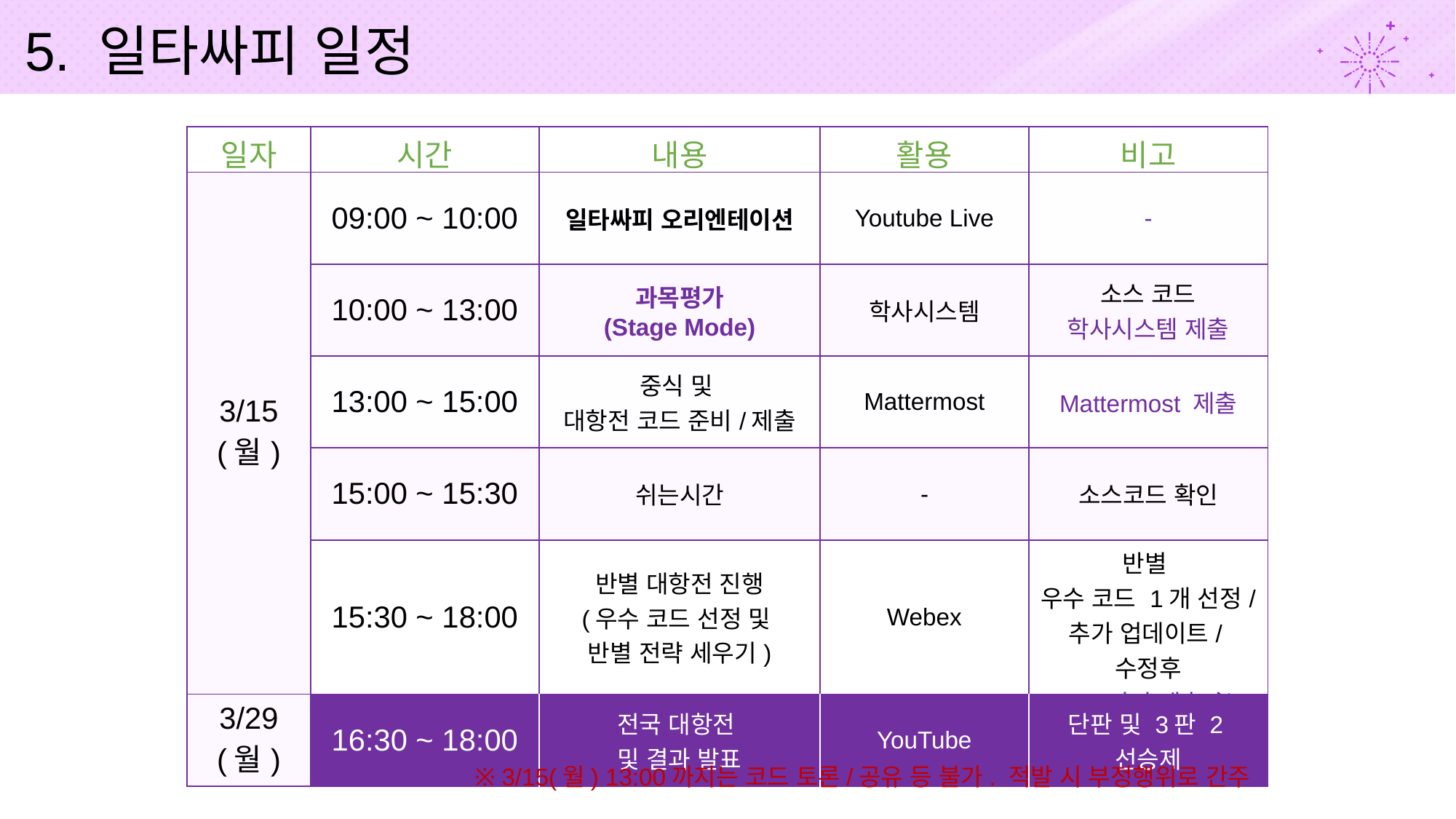

5. 일타싸피 일정
| 일자 | 시간 | 내용 | 활용 | 비고 |
| --- | --- | --- | --- | --- |
| 3/15(월) | 09:00 ~ 10:00 | 일타싸피 오리엔테이션 | Youtube Live | - |
|  | 10:00 ~ 13:00 | 과목평가 (Stage Mode) | 학사시스템 | 소스 코드 학사시스템 제출 |
|  | 13:00 ~ 15:00 | 중식 및 대항전 코드 준비/제출 | Mattermost | Mattermost 제출 |
|  | 15:00 ~ 15:30 | 쉬는시간 | - | 소스코드 확인 |
|  | 15:30 ~ 18:00 | 반별 대항전 진행 (우수 코드 선정 및 반별 전략 세우기) | Webex | 반별 우수 코드 1개 선정/ 추가 업데이트/수정후 (3/17까지 제출 必) |
| 3/29(월) | 16:30 ~ 18:00 | 전국 대항전 및 결과 발표 | YouTube | 단판 및 3판 2선승제 |
※ 3/15(월) 13:00까지는 코드 토론/공유 등 불가. 적발 시 부정행위로 간주